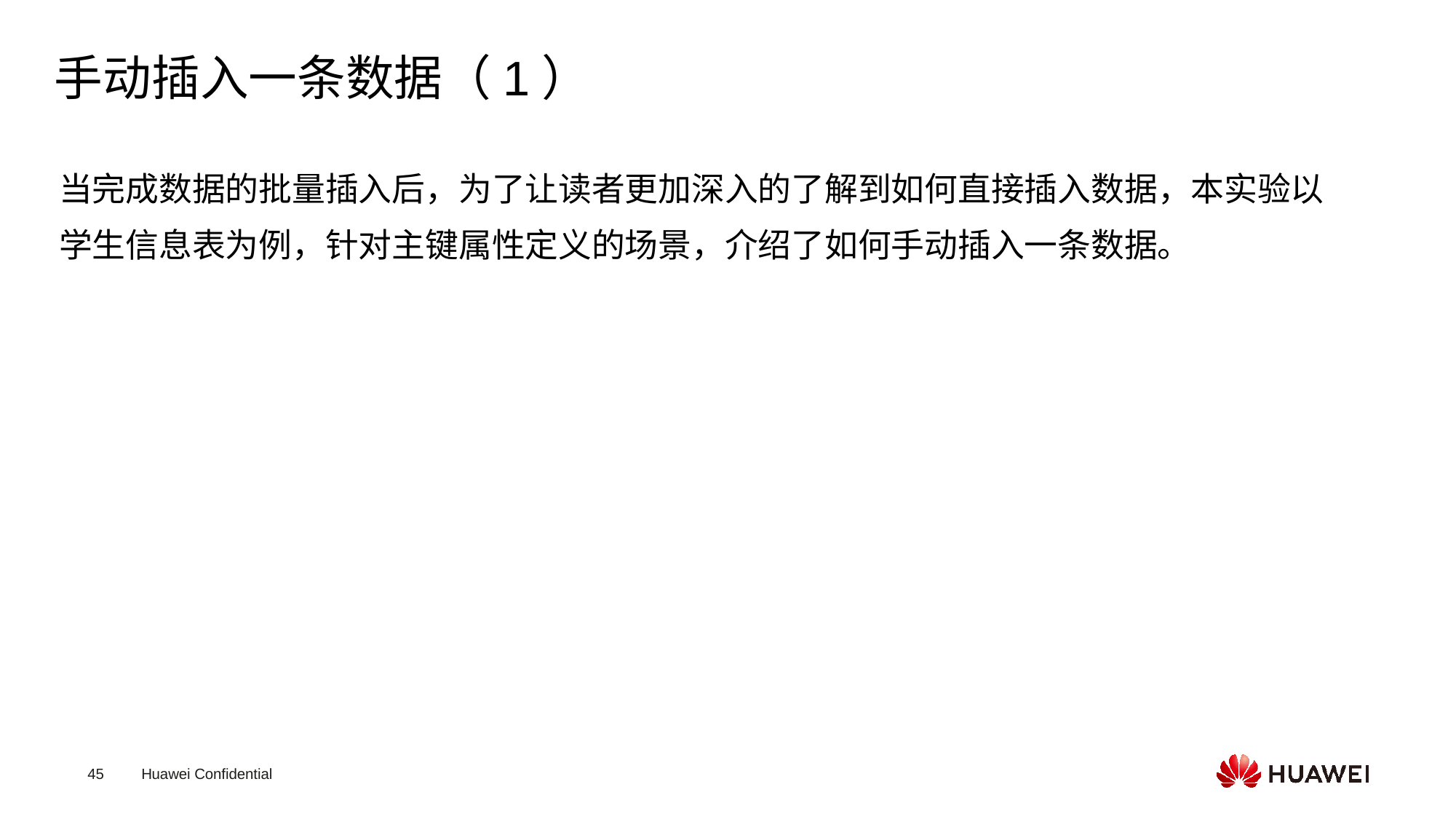

# 手动插入一条数据（1）
当完成数据的批量插入后，为了让读者更加深入的了解到如何直接插入数据，本实验以学生信息表为例，针对主键属性定义的场景，介绍了如何手动插入一条数据。
Text
Text
Text
Text
Text
Text
Text
Text
Text
Text
Text
Text
Text
Text
Text
Text
Text
Text
Text
Text
Text
Text
Text
Text
Text
Text
Text
Text
Text
Text
Text
Text
Text
Text
Text
Text
Text
Text
Text
Text
Text
Text
Text
Text
Text
Text